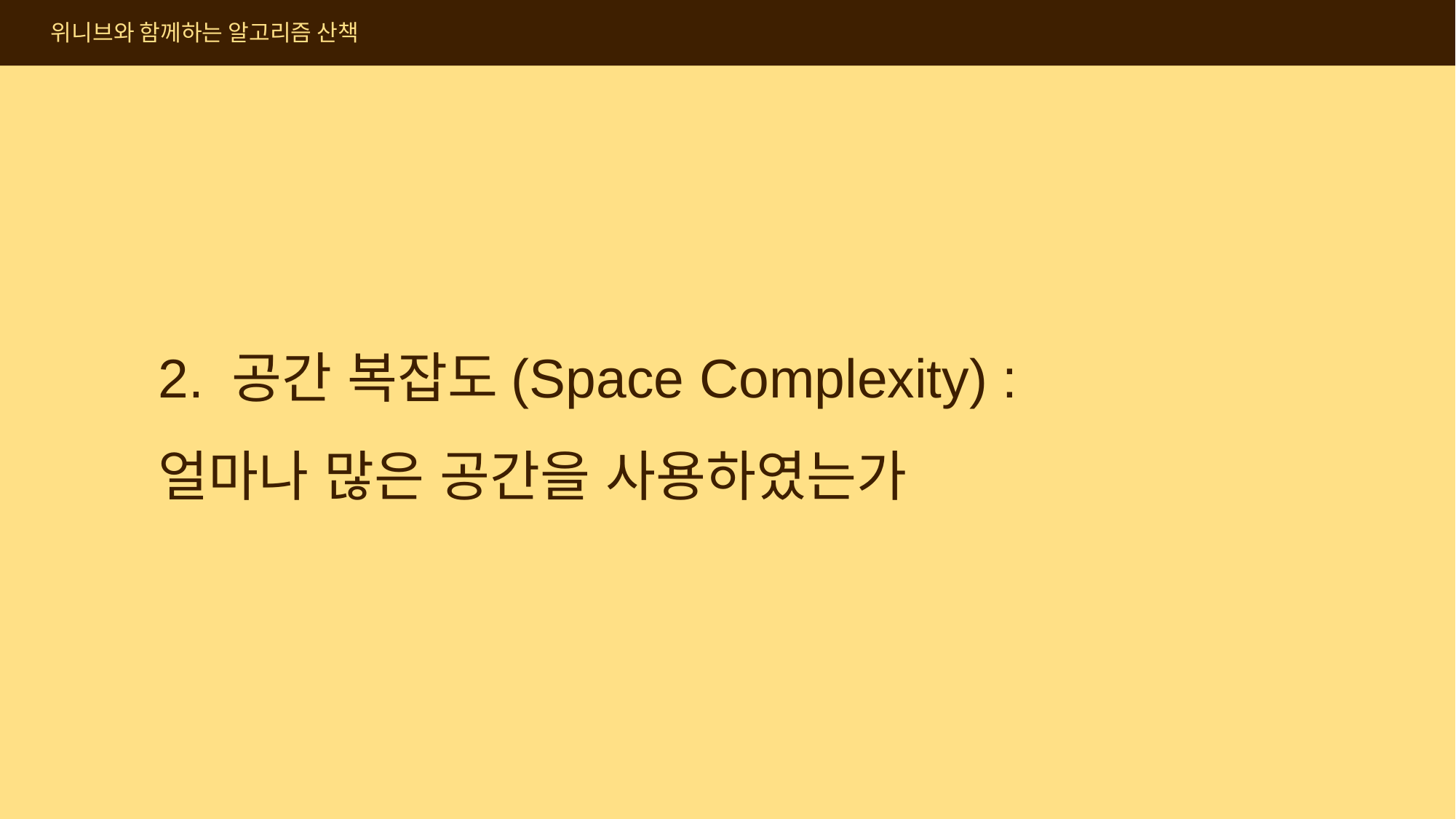

위니브와 함께하는 알고리즘 산책
2. 공간 복잡도(Space Complexity) :
얼마나 많은 공간을 사용하였는가